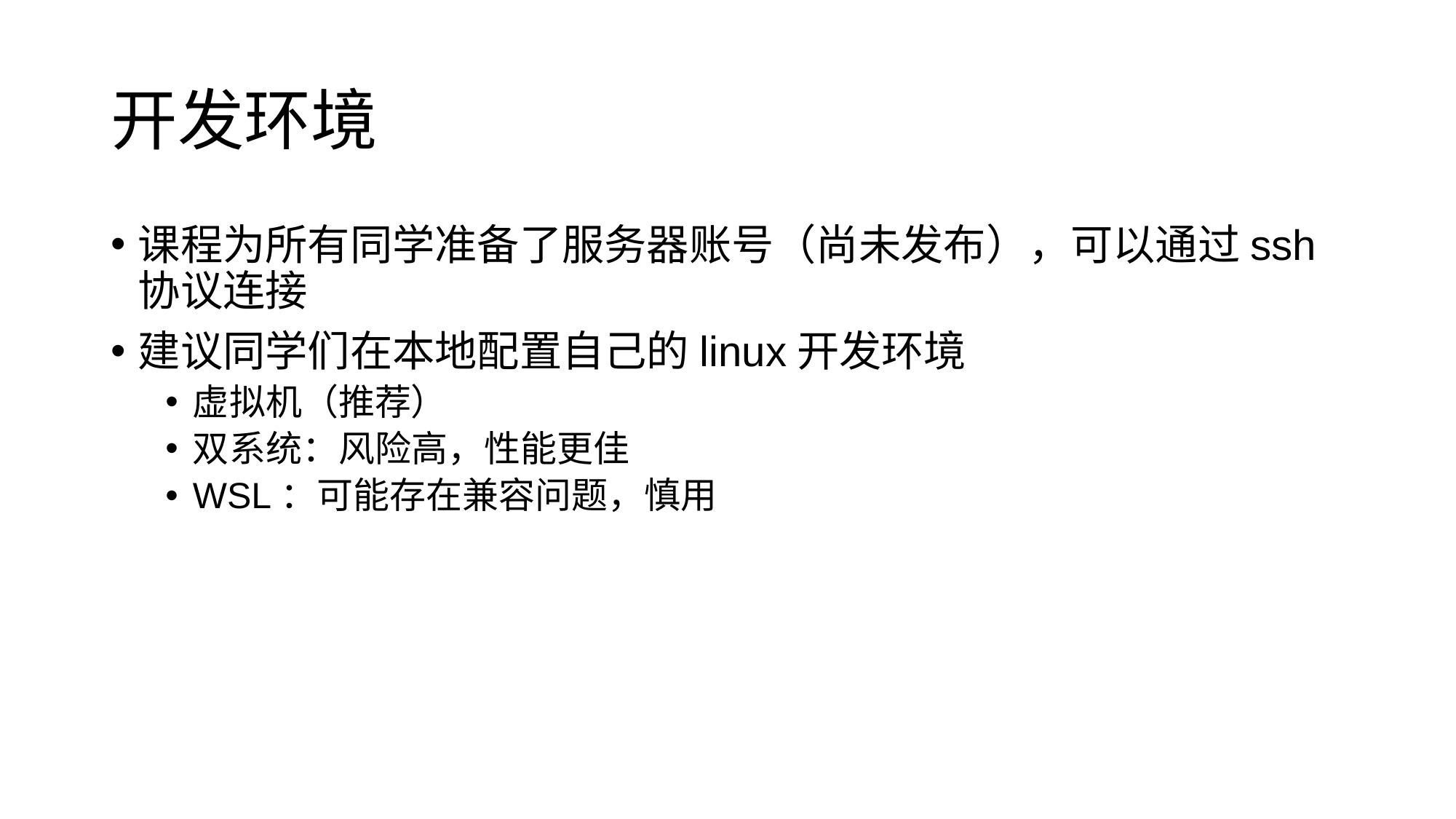

# 开发环境
课程为所有同学准备了服务器账号（尚未发布），可以通过ssh协议连接
建议同学们在本地配置自己的linux开发环境
虚拟机（推荐）
双系统：风险高，性能更佳
WSL：可能存在兼容问题，慎用